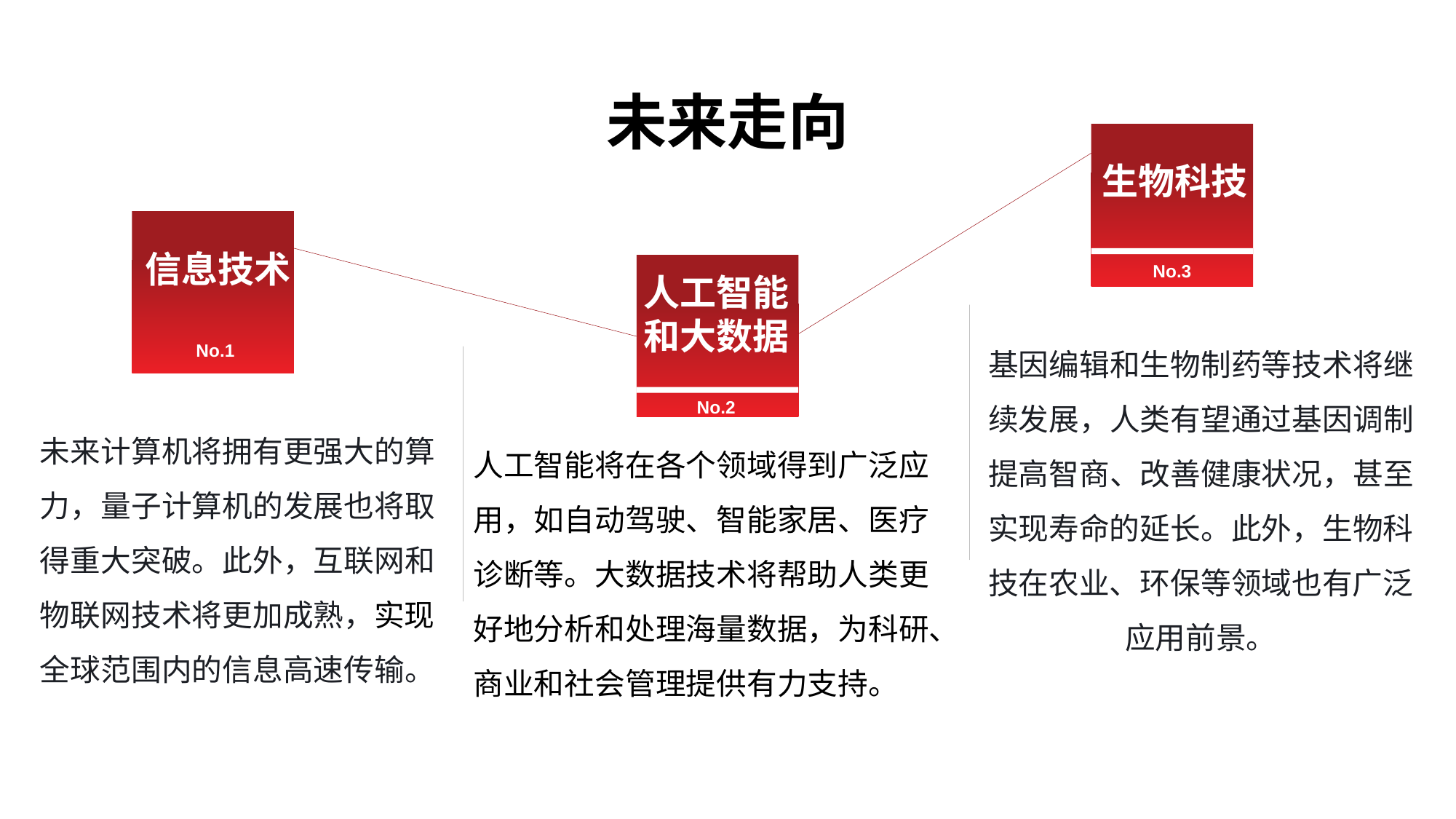

未来走向

生物科技

信息技术

No.3

人工智能
和大数据
基因编辑和生物制药等技术将继续发展，人类有望通过基因调制提高智商、改善健康状况，甚至实现寿命的延长。此外，生物科技在农业、环保等领域也有广泛应用前景。
No.1

No.2
未来计算机将拥有更强大的算力，量子计算机的发展也将取得重大突破。此外，互联网和物联网技术将更加成熟，实现全球范围内的信息高速传输。
人工智能将在各个领域得到广泛应用，如自动驾驶、智能家居、医疗诊断等。大数据技术将帮助人类更好地分析和处理海量数据，为科研、商业和社会管理提供有力支持。